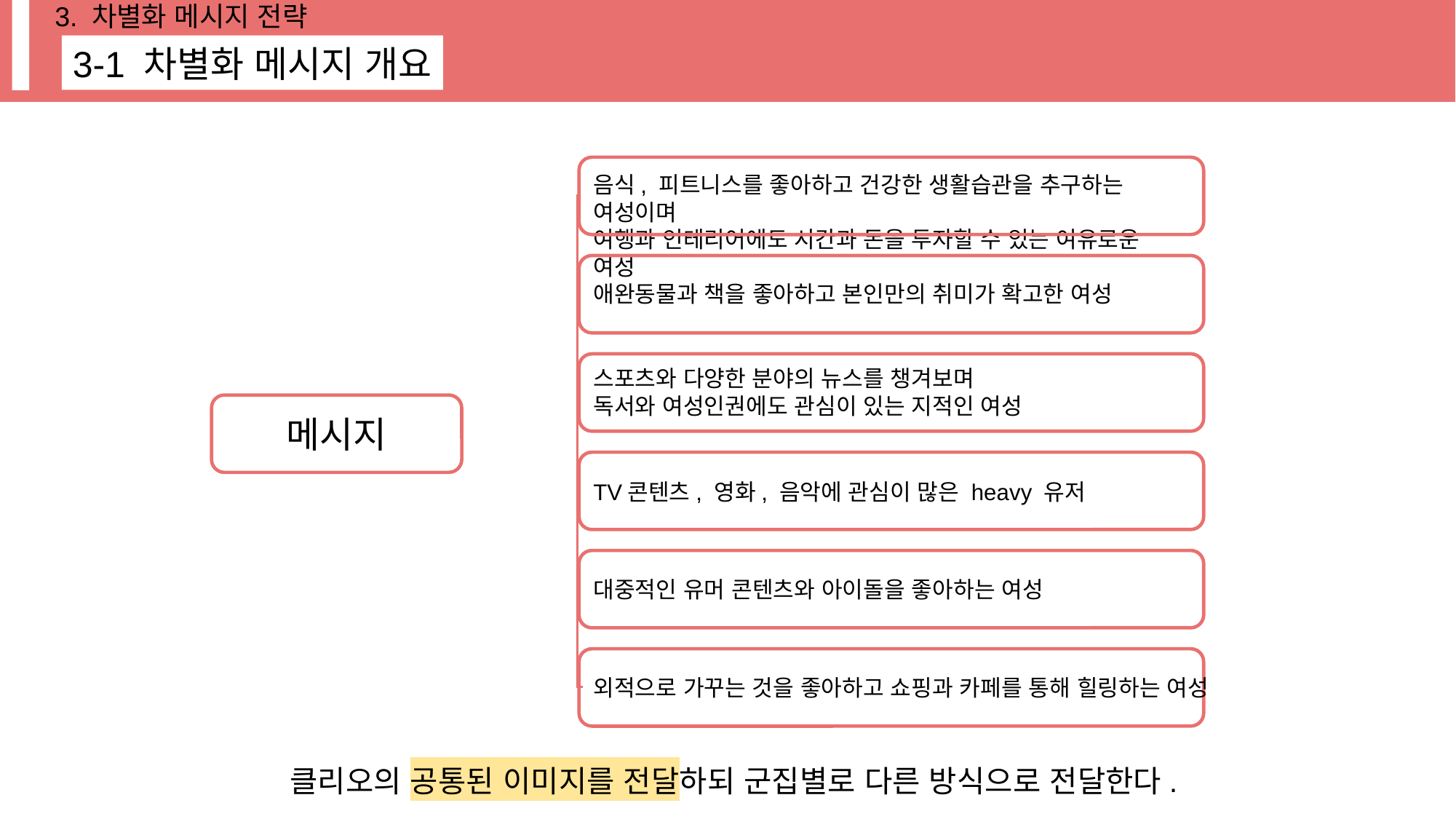

3. 차별화 메시지 전략
3-1 차별화 메시지 개요

음식, 피트니스를 좋아하고 건강한 생활습관을 추구하는 여성이며
여행과 인테리어에도 시간과 돈을 투자할 수 있는 여유로운 여성

애완동물과 책을 좋아하고 본인만의 취미가 확고한 여성

스포츠와 다양한 분야의 뉴스를 챙겨보며
독서와 여성인권에도 관심이 있는 지적인 여성

메시지

TV콘텐츠, 영화, 음악에 관심이 많은 heavy 유저

대중적인 유머 콘텐츠와 아이돌을 좋아하는 여성

외적으로 가꾸는 것을 좋아하고 쇼핑과 카페를 통해 힐링하는 여성
클리오의 공통된 이미지를 전달하되 군집별로 다른 방식으로 전달한다.